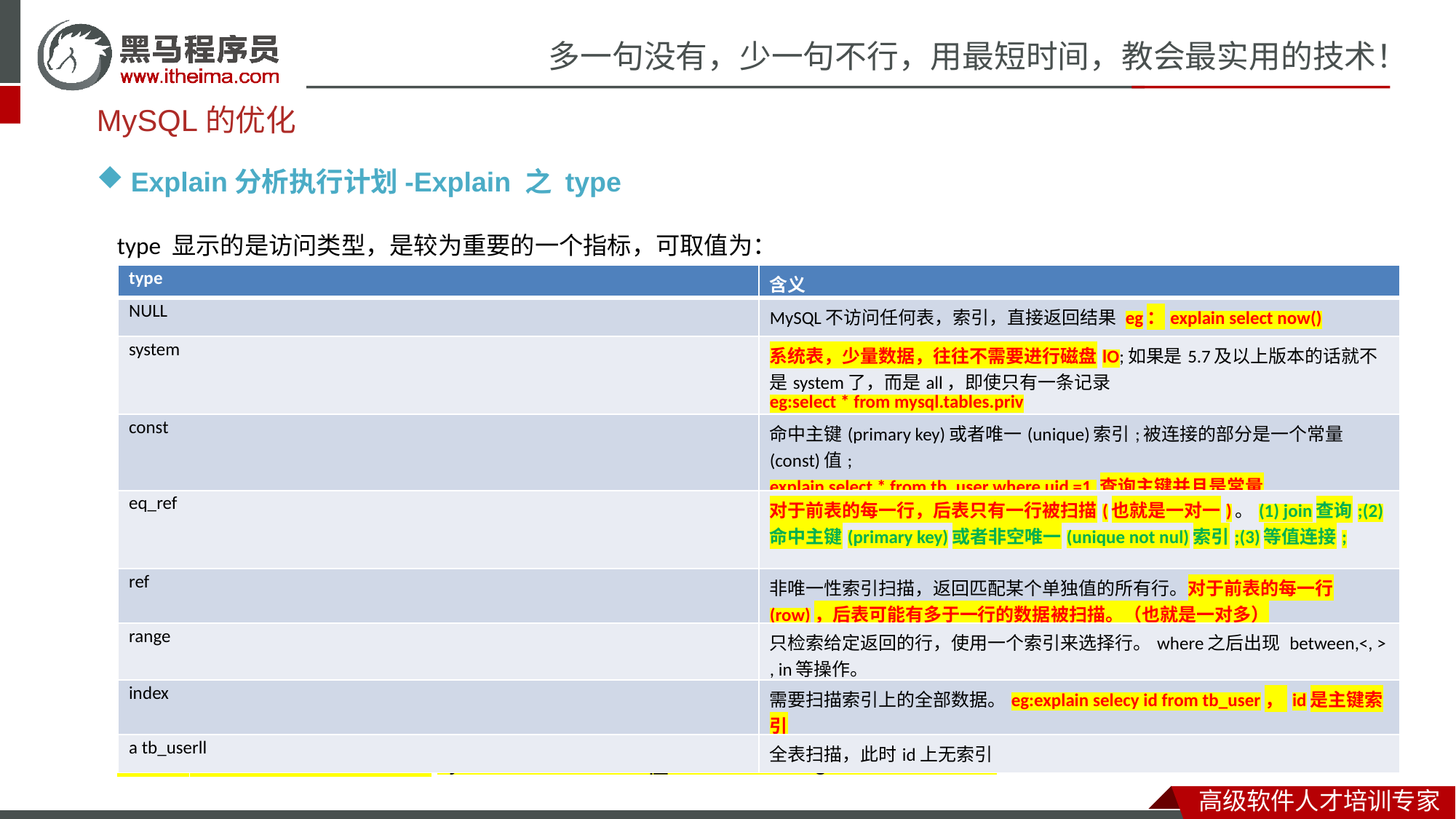

MySQL的优化
Explain分析执行计划-Explain 之 type
type 显示的是访问类型，是较为重要的一个指标，可取值为：
| type | 含义 |
| --- | --- |
| NULL | MySQL不访问任何表，索引，直接返回结果 eg：explain select now() |
| system | 系统表，少量数据，往往不需要进行磁盘lO;如果是5.7及以上版本的话就不是system了，而是all，即使只有一条记录 eg:select \* from mysql.tables.priv |
| const | 命中主键(primary key)或者唯一(unique)索引;被连接的部分是一个常量(const)值; explain select \* from tb\_user where uid =1 查询主键并且是常量 |
| eq\_ref | 对于前表的每一行，后表只有一行被扫描(也就是一对一)。(1) join查询;(2)命中主键(primary key)或者非空唯一(unique not nul)索引;(3)等值连接; |
| ref | 非唯一性索引扫描，返回匹配某个单独值的所有行。对于前表的每一行(row)，后表可能有多于一行的数据被扫描。（也就是一对多） |
| range | 只检索给定返回的行，使用一个索引来选择行。where之后出现 between,<, > , in等操作。 |
| index | 需要扫描索引上的全部数据。eg:explain selecy id from tb\_user， id是主键索引 |
| a tb\_userll | 全表扫描，此时id上无索引 |
结果值从最好到最坏以此是：system > const > eq_ref > ref > range > index > ALL